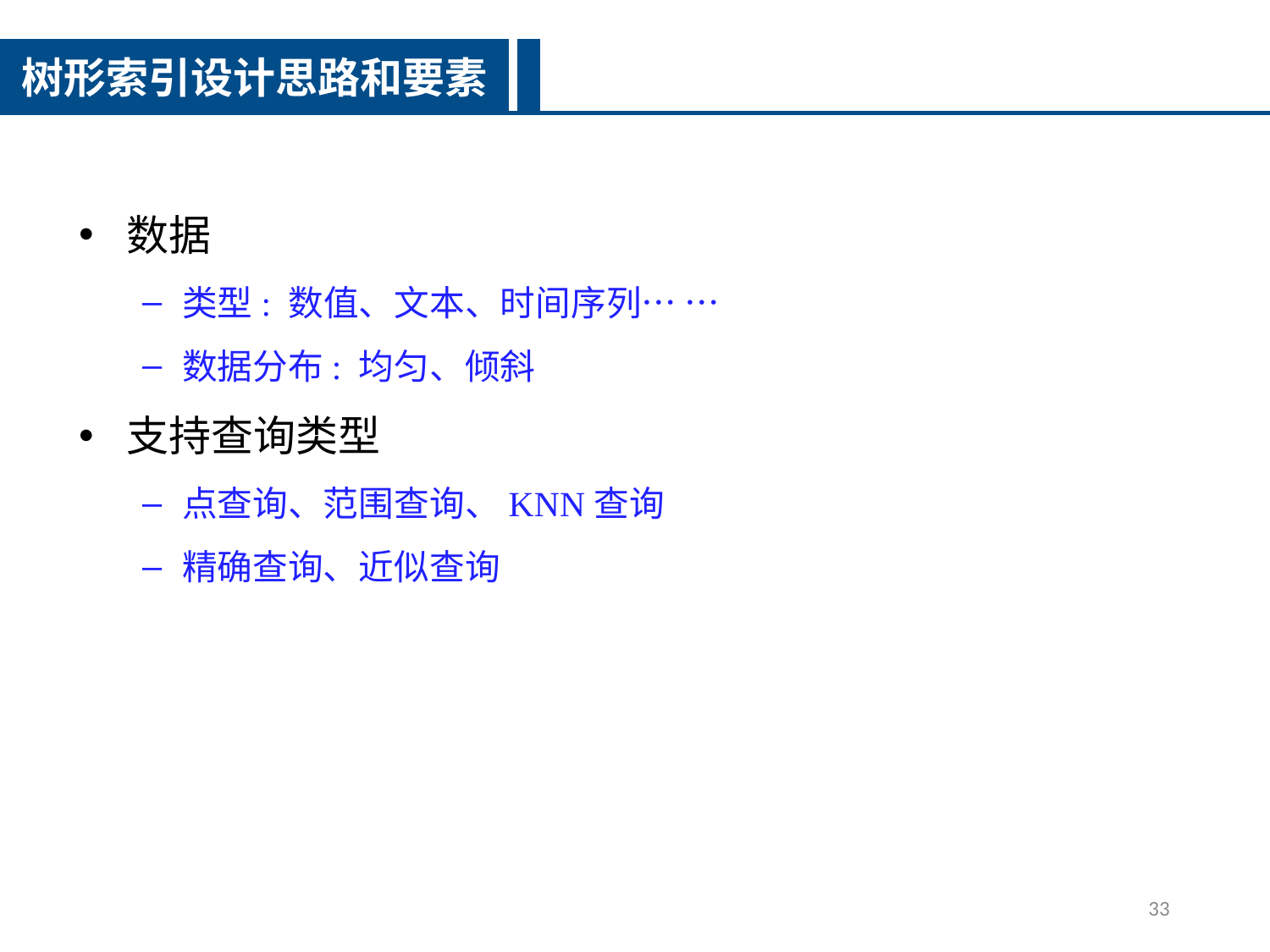

树形索引设计思路和要素

数据
类型: 数值、文本、时间序列… …
数据分布: 均匀、倾斜
支持查询类型
点查询、范围查询、KNN查询
精确查询、近似查询
33